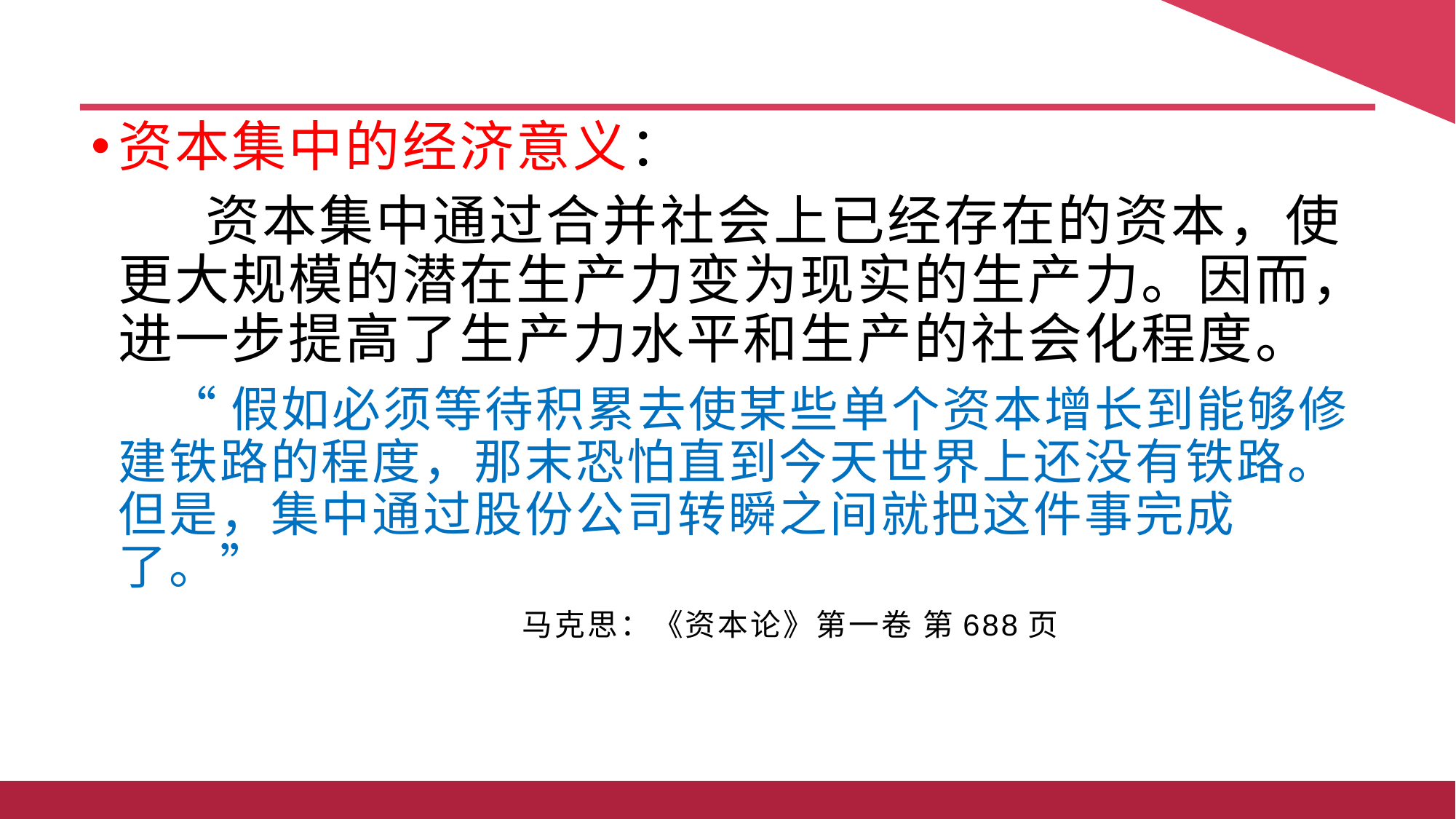

资本集中的经济意义：
       资本集中通过合并社会上已经存在的资本，使更大规模的潜在生产力变为现实的生产力。因而，进一步提高了生产力水平和生产的社会化程度。
          “假如必须等待积累去使某些单个资本增长到能够修建铁路的程度，那末恐怕直到今天世界上还没有铁路。但是，集中通过股份公司转瞬之间就把这件事完成了。”
                                                       马克思：《资本论》第一卷 第688页